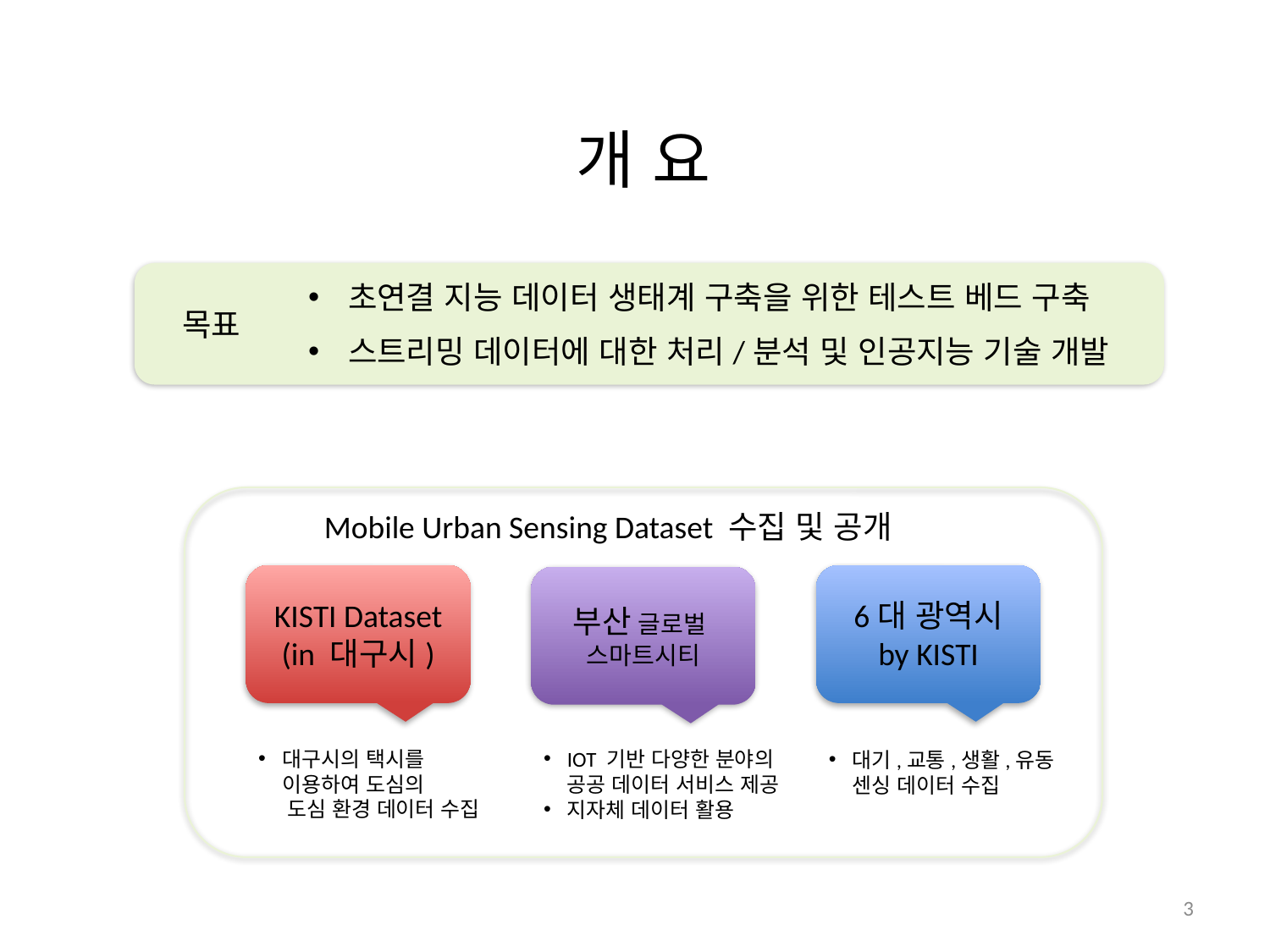

개 요

초연결 지능 데이터 생태계 구축을 위한 테스트 베드 구축
목표
스트리밍 데이터에 대한 처리/분석 및 인공지능 기술 개발

Mobile Urban Sensing Dataset 수집 및 공개
KISTI Dataset
(in 대구시)
6대 광역시
by KISTI
부산 글로벌
스마트시티
대구시의 택시를 이용하여 도심의
    도심 환경 데이터 수집
IOT 기반 다양한 분야의  공공 데이터 서비스 제공
지자체 데이터 활용
대기,교통,생활,유동 센싱 데이터 수집
3